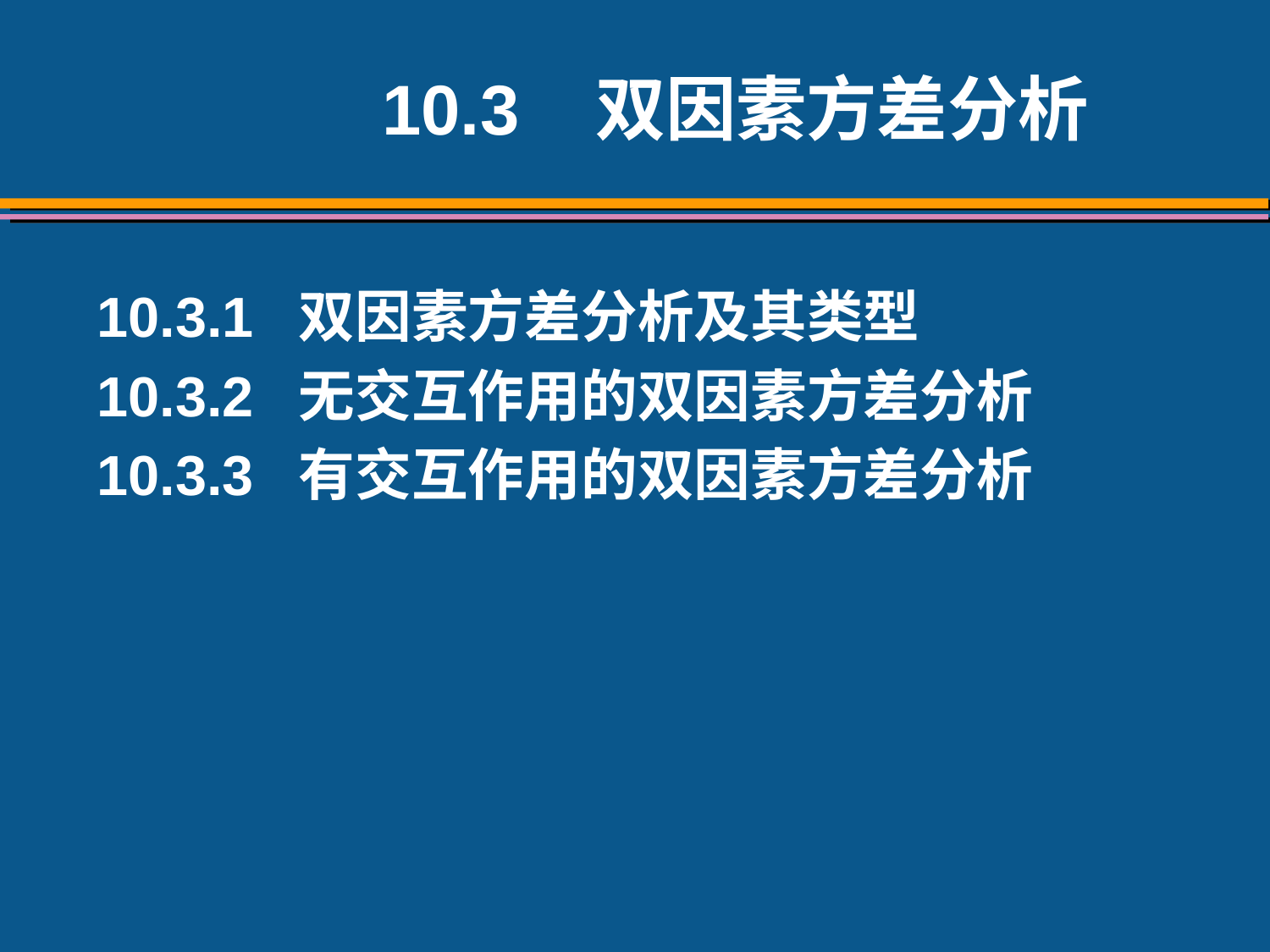

10.3   双因素方差分析
10.3.1  双因素方差分析及其类型
10.3.2  无交互作用的双因素方差分析
10.3.3  有交互作用的双因素方差分析